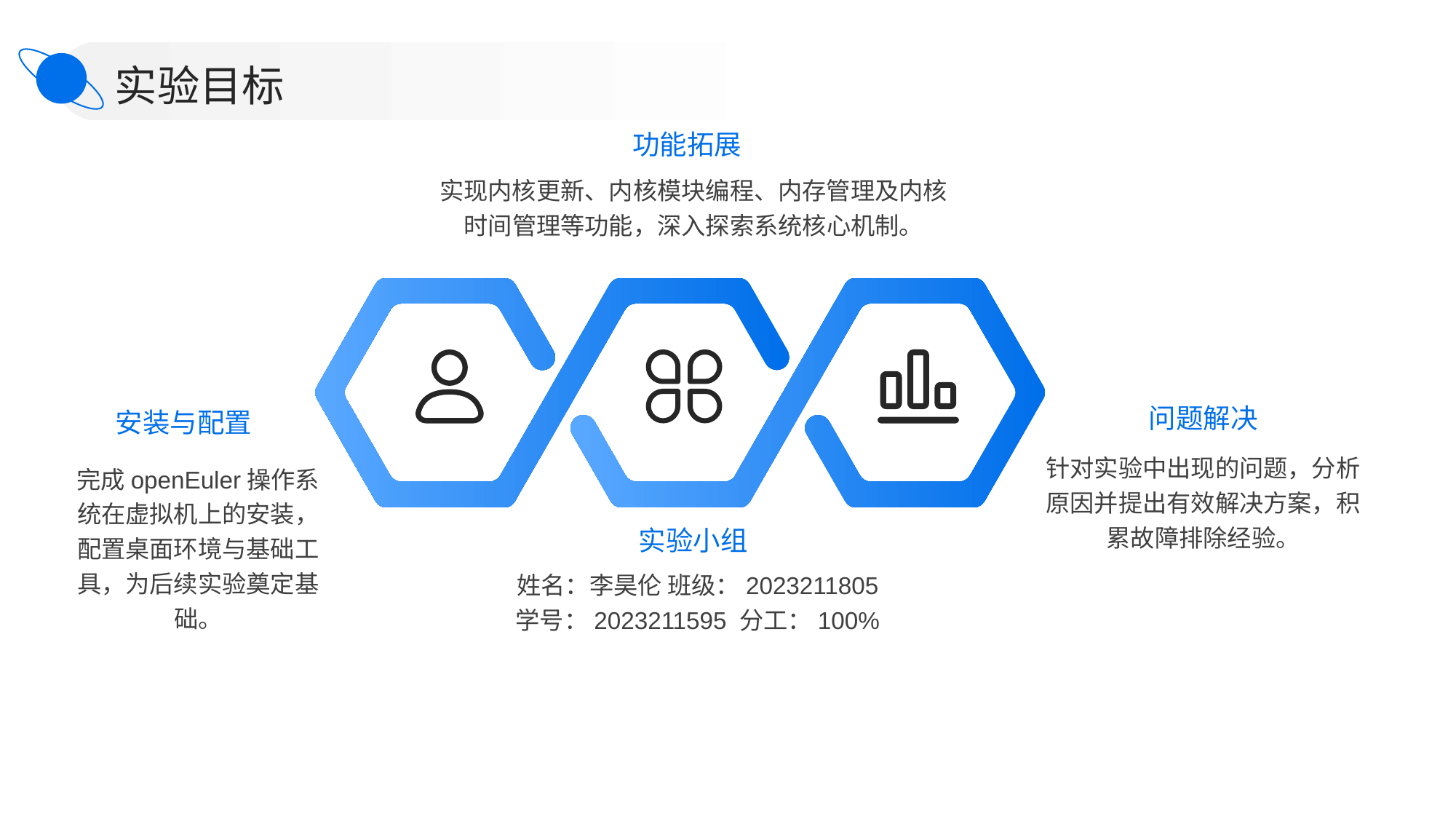

实验目标
功能拓展
实现内核更新、内核模块编程、内存管理及内核时间管理等功能，深入探索系统核心机制。

问题解决
安装与配置
针对实验中出现的问题，分析原因并提出有效解决方案，积累故障排除经验。
完成openEuler操作系统在虚拟机上的安装，配置桌面环境与基础工具，为后续实验奠定基础。
实验小组
姓名：李昊伦 班级：2023211805
学号：2023211595 分工：100%